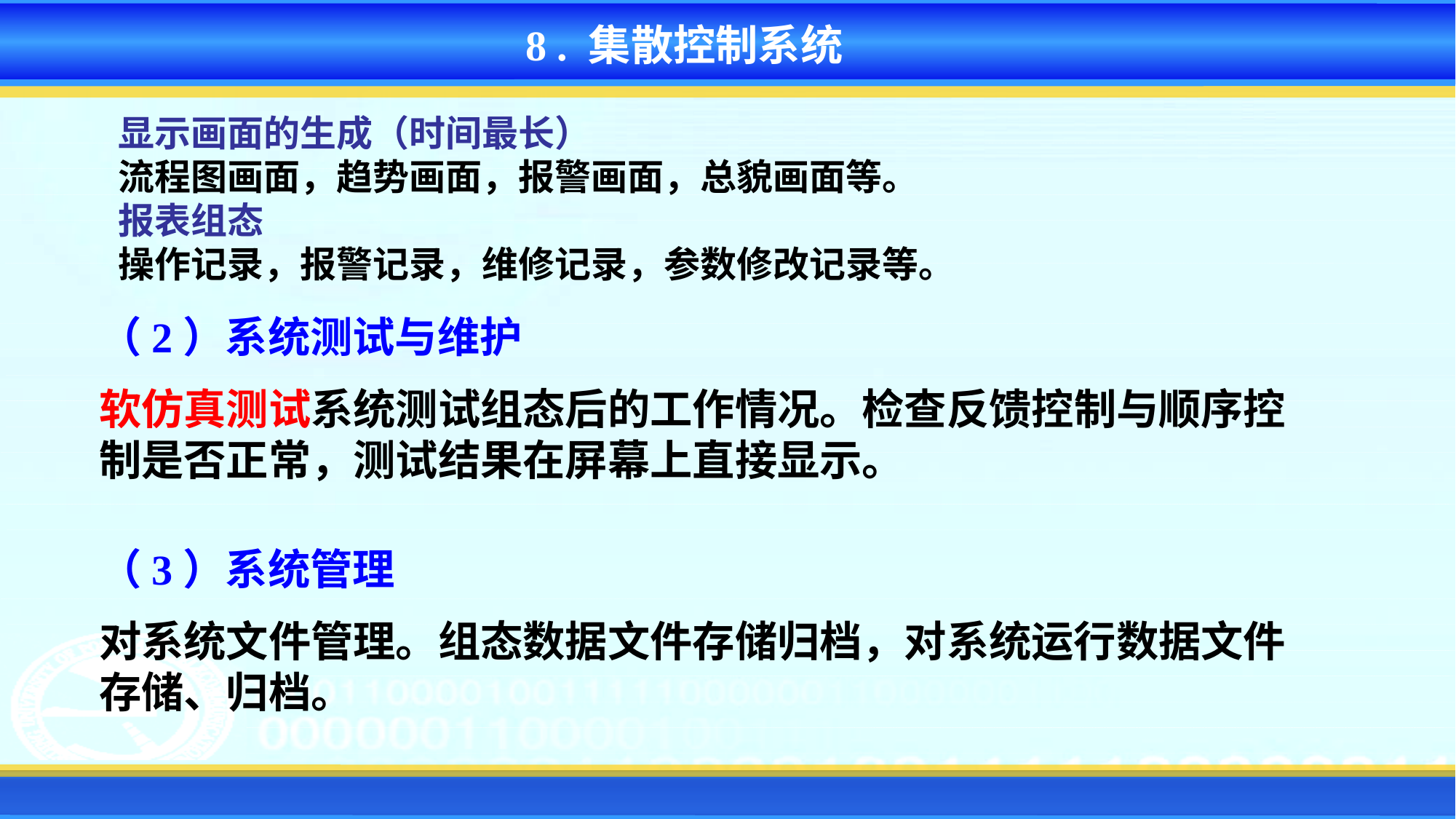

8 . 集散控制系统
显示画面的生成（时间最长）
流程图画面，趋势画面，报警画面，总貌画面等。
报表组态
操作记录，报警记录，维修记录，参数修改记录等。
（2）系统测试与维护
软仿真测试系统测试组态后的工作情况。检查反馈控制与顺序控制是否正常，测试结果在屏幕上直接显示。
（3）系统管理
对系统文件管理。组态数据文件存储归档，对系统运行数据文件存储、归档。